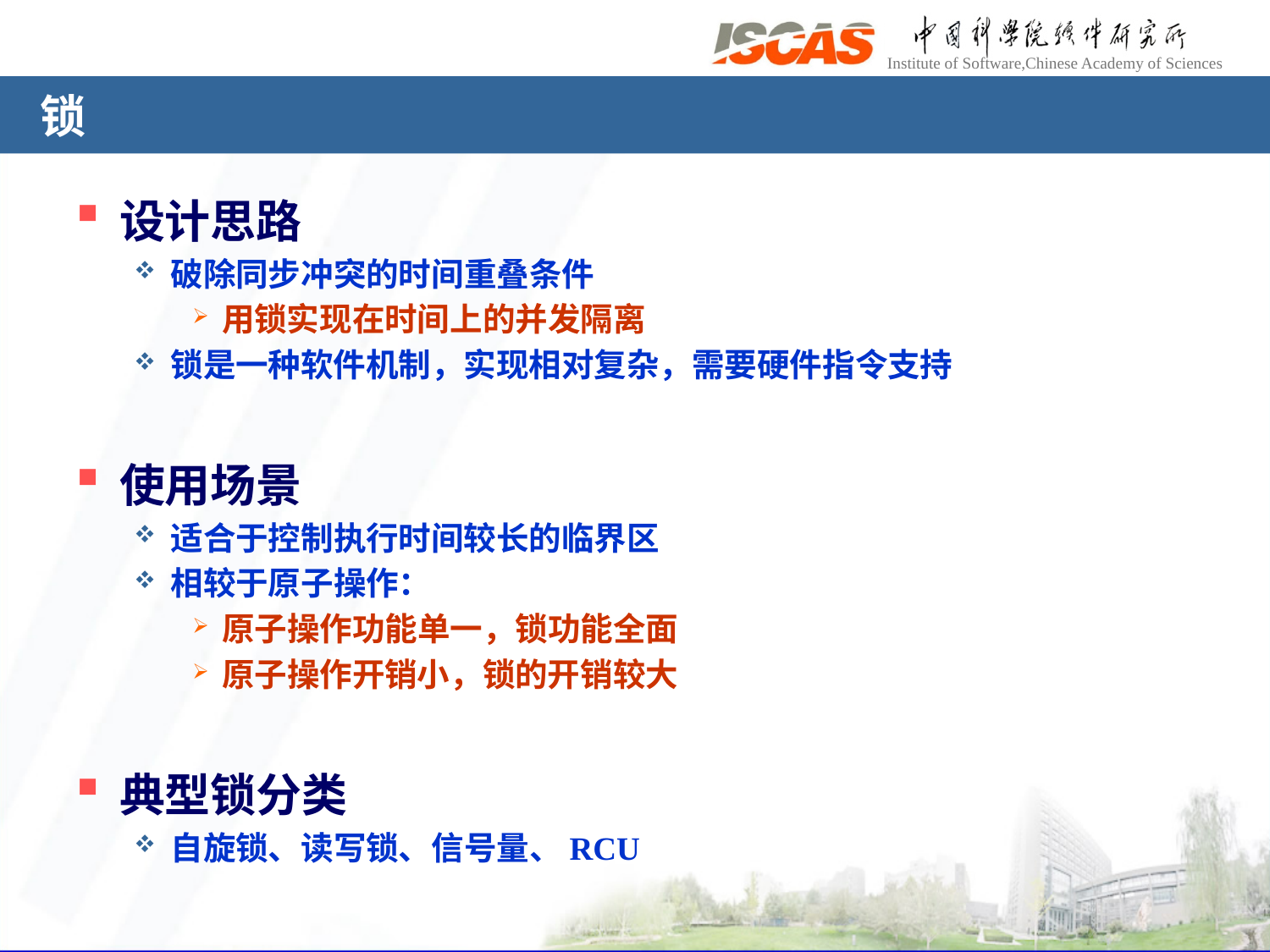

# 锁
设计思路
破除同步冲突的时间重叠条件
用锁实现在时间上的并发隔离
锁是一种软件机制，实现相对复杂，需要硬件指令支持

使用场景
适合于控制执行时间较长的临界区
相较于原子操作：
原子操作功能单一，锁功能全面
原子操作开销小，锁的开销较大

典型锁分类
自旋锁、读写锁、信号量、RCU